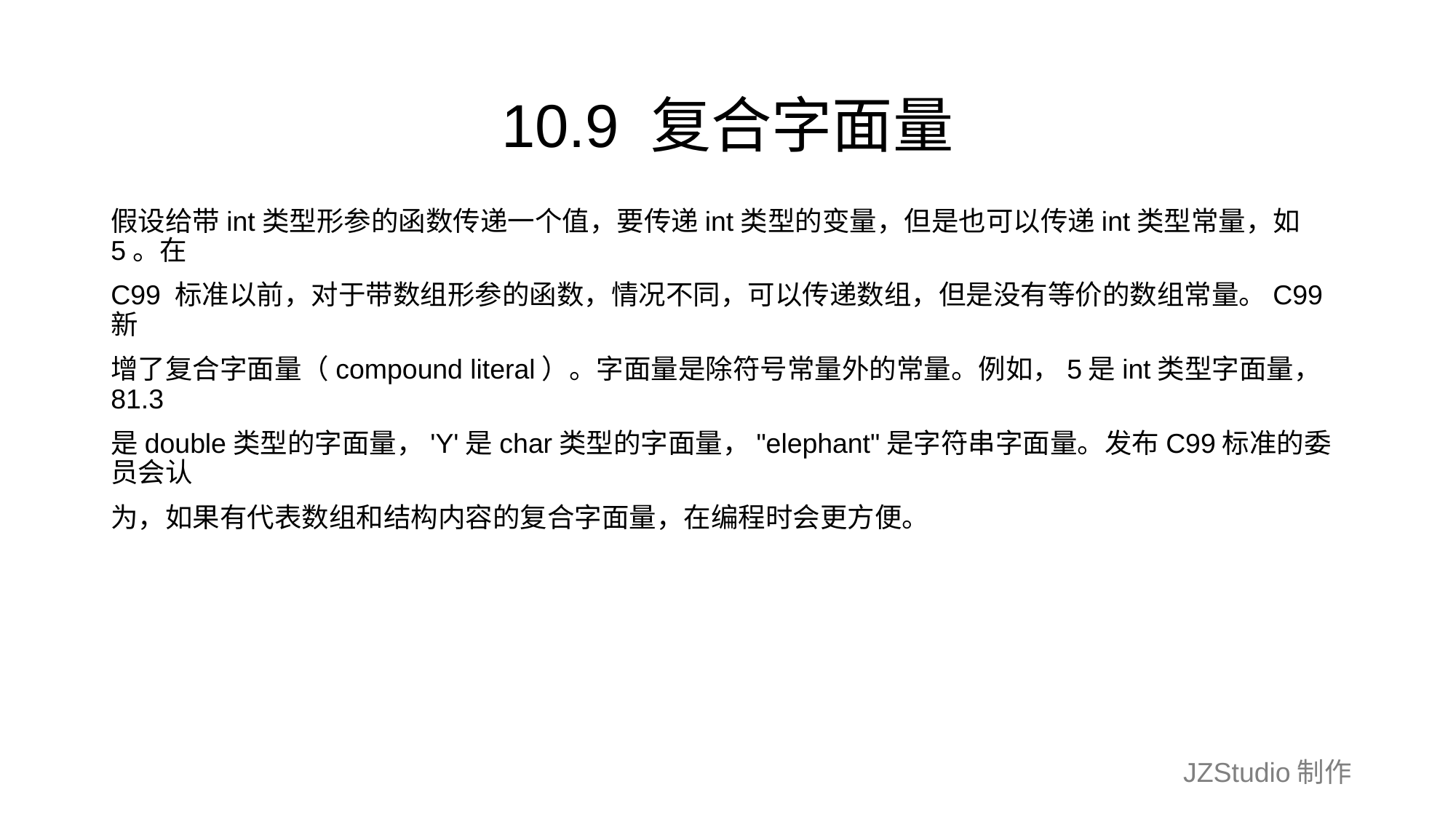

# 10.9 复合字面量
假设给带int类型形参的函数传递一个值，要传递int类型的变量，但是也可以传递int类型常量，如5。在
C99 标准以前，对于带数组形参的函数，情况不同，可以传递数组，但是没有等价的数组常量。C99新
增了复合字面量（compound literal）。字面量是除符号常量外的常量。例如，5是int类型字面量， 81.3
是double类型的字面量，'Y'是char类型的字面量，"elephant"是字符串字面量。发布C99标准的委员会认
为，如果有代表数组和结构内容的复合字面量，在编程时会更方便。